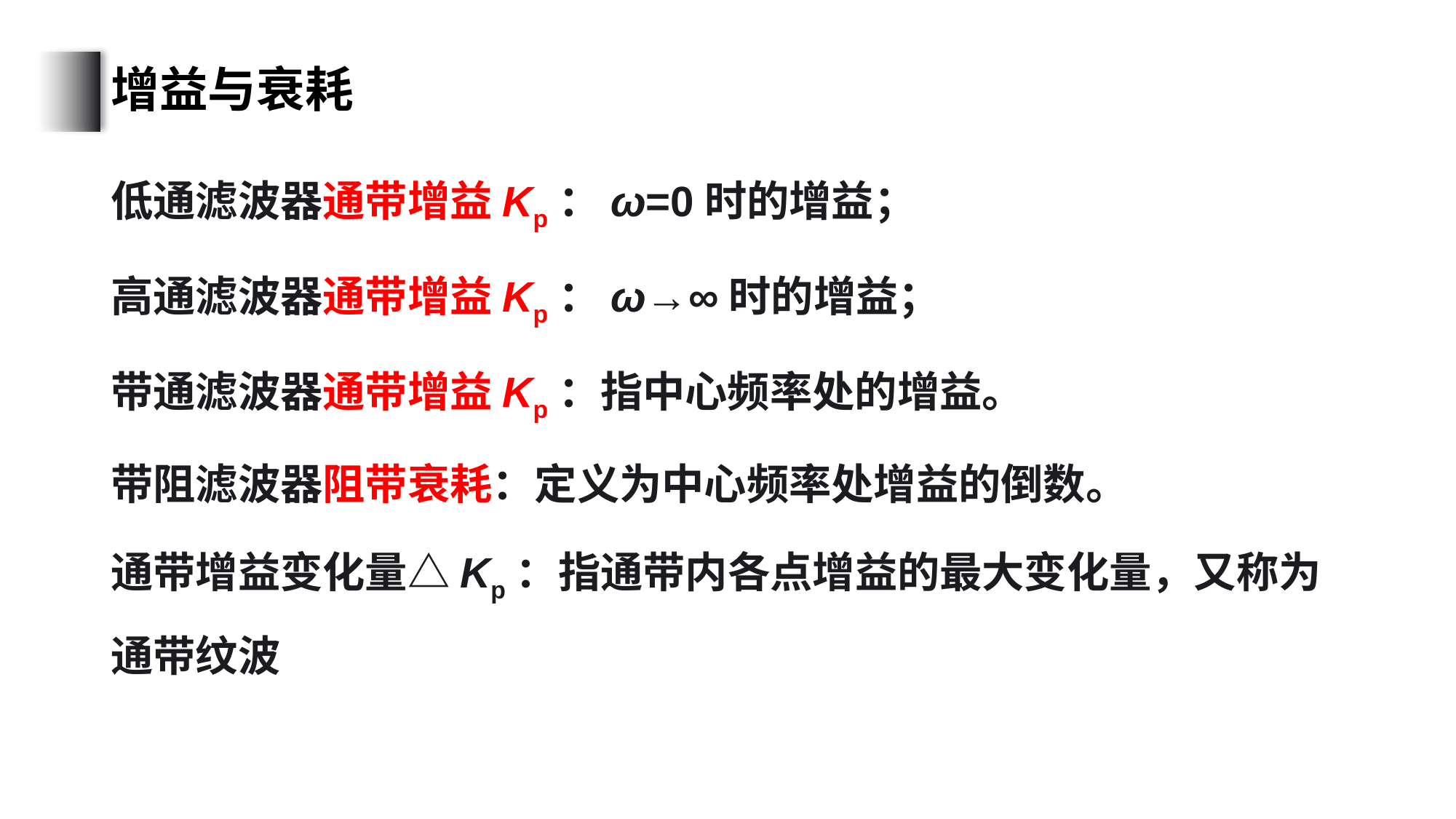

# 增益与衰耗
低通滤波器通带增益Kp：ω=0时的增益；
高通滤波器通带增益Kp：ω→∞时的增益；
带通滤波器通带增益Kp：指中心频率处的增益。
带阻滤波器阻带衰耗：定义为中心频率处增益的倒数。
通带增益变化量△Kp：指通带内各点增益的最大变化量，又称为通带纹波